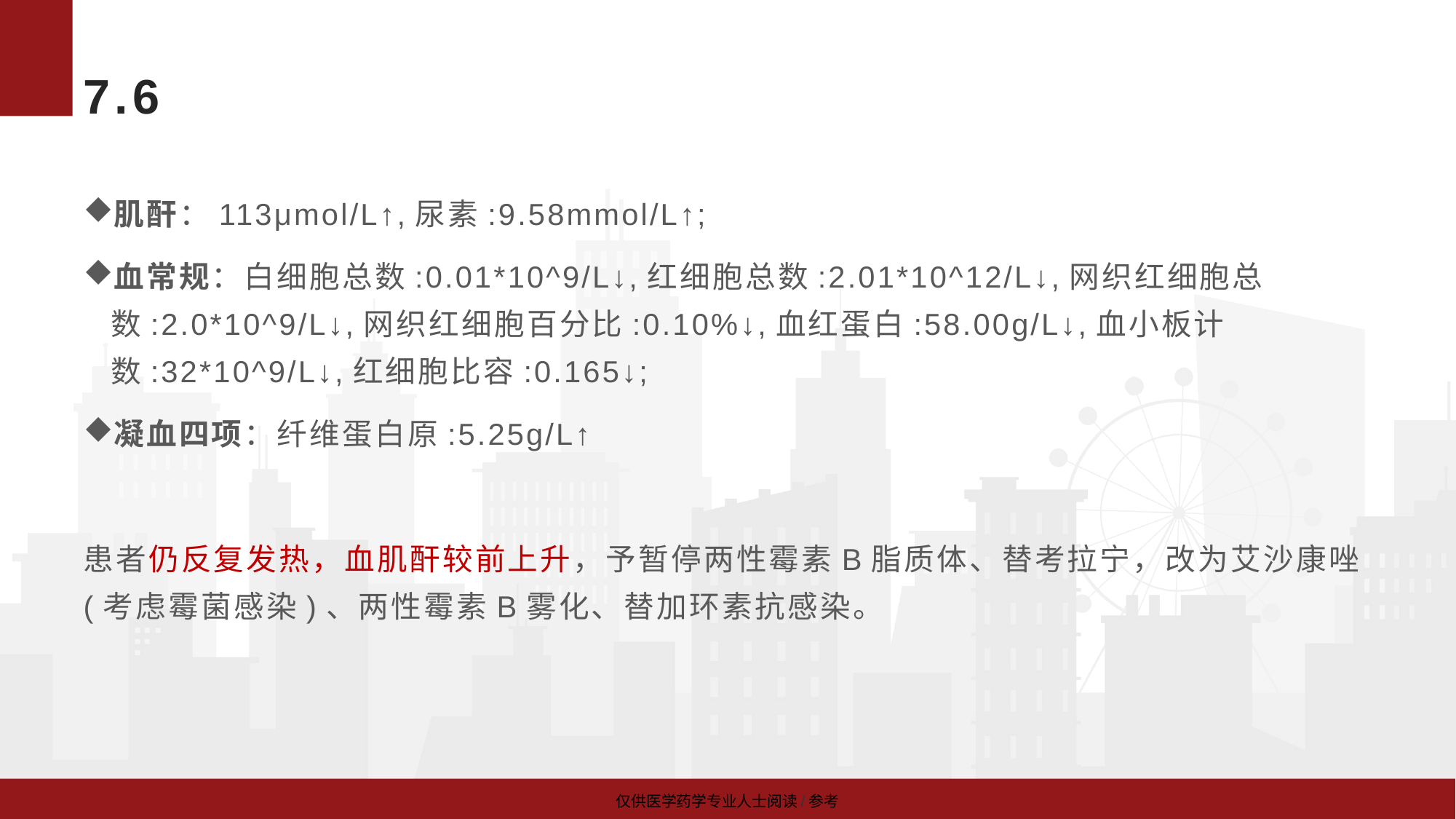

# 7.6
肌酐：113μmol/L↑,尿素:9.58mmol/L↑;
血常规：白细胞总数:0.01*10^9/L↓,红细胞总数:2.01*10^12/L↓,网织红细胞总数:2.0*10^9/L↓,网织红细胞百分比:0.10%↓,血红蛋白:58.00g/L↓,血小板计数:32*10^9/L↓,红细胞比容:0.165↓;
凝血四项：纤维蛋白原:5.25g/L↑

患者仍反复发热，血肌酐较前上升，予暂停两性霉素B脂质体、替考拉宁，改为艾沙康唑(考虑霉菌感染)、两性霉素B雾化、替加环素抗感染。

仅供医学药学专业人士阅读/参考